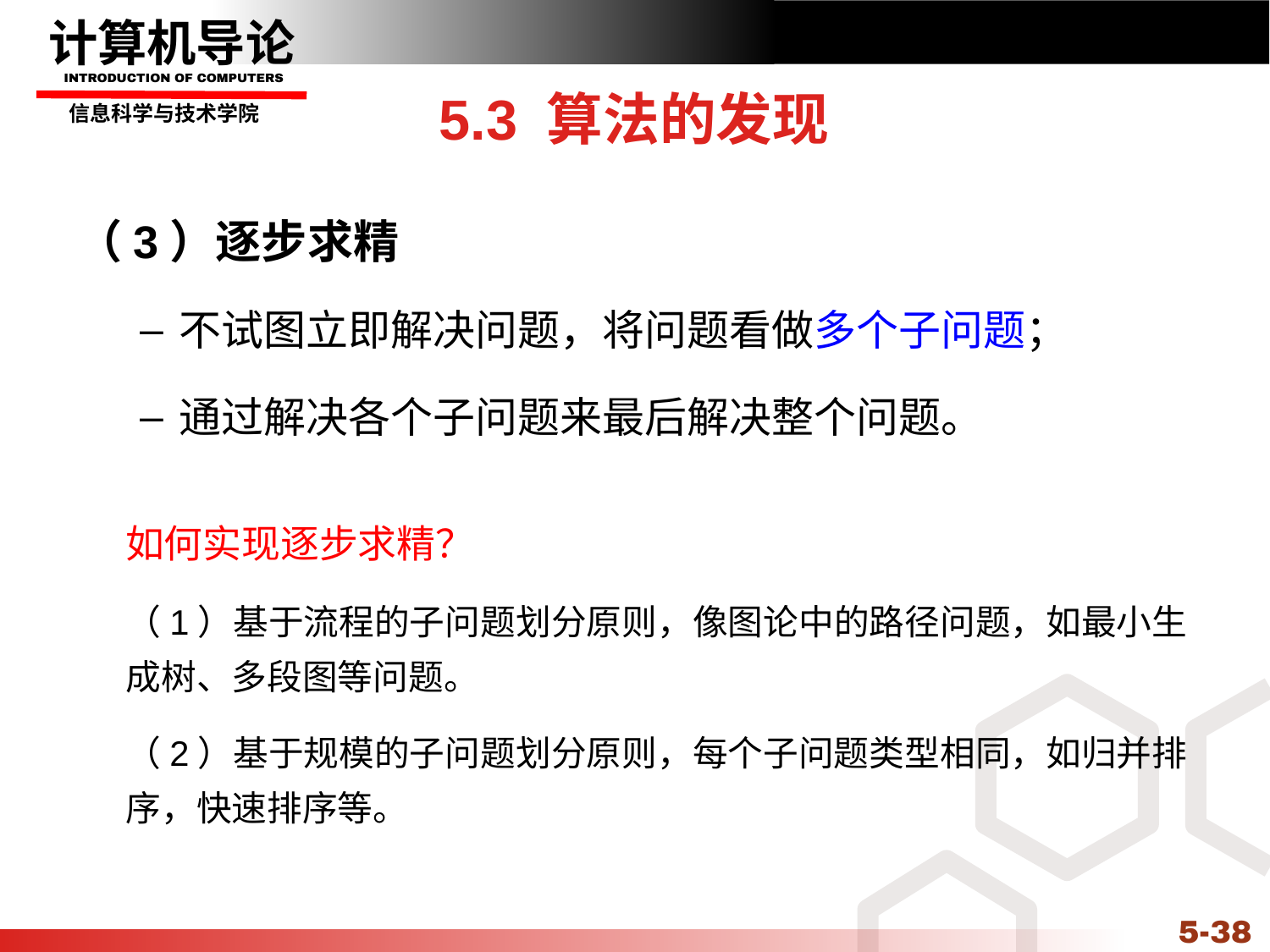

# 5.3 算法的发现
（3）逐步求精
不试图立即解决问题，将问题看做多个子问题；
通过解决各个子问题来最后解决整个问题。

如何实现逐步求精？
（1）基于流程的子问题划分原则，像图论中的路径问题，如最小生成树、多段图等问题。
（2）基于规模的子问题划分原则，每个子问题类型相同，如归并排序，快速排序等。
5-38